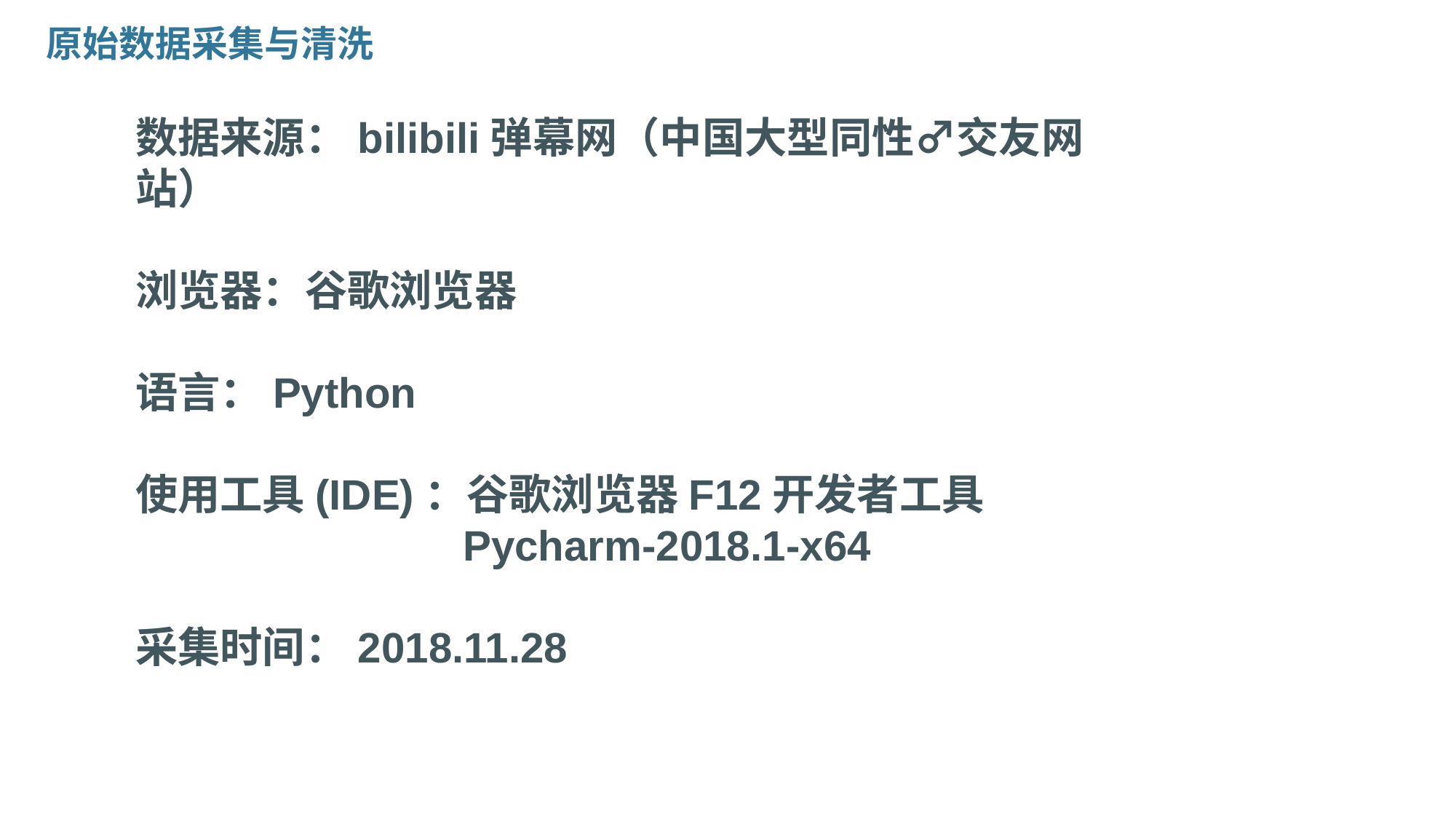

原始数据采集与清洗
数据来源：bilibili弹幕网（中国大型同性♂交友网站）

浏览器：谷歌浏览器

语言：Python

使用工具(IDE)：谷歌浏览器F12开发者工具
			Pycharm-2018.1-x64

采集时间：2018.11.28